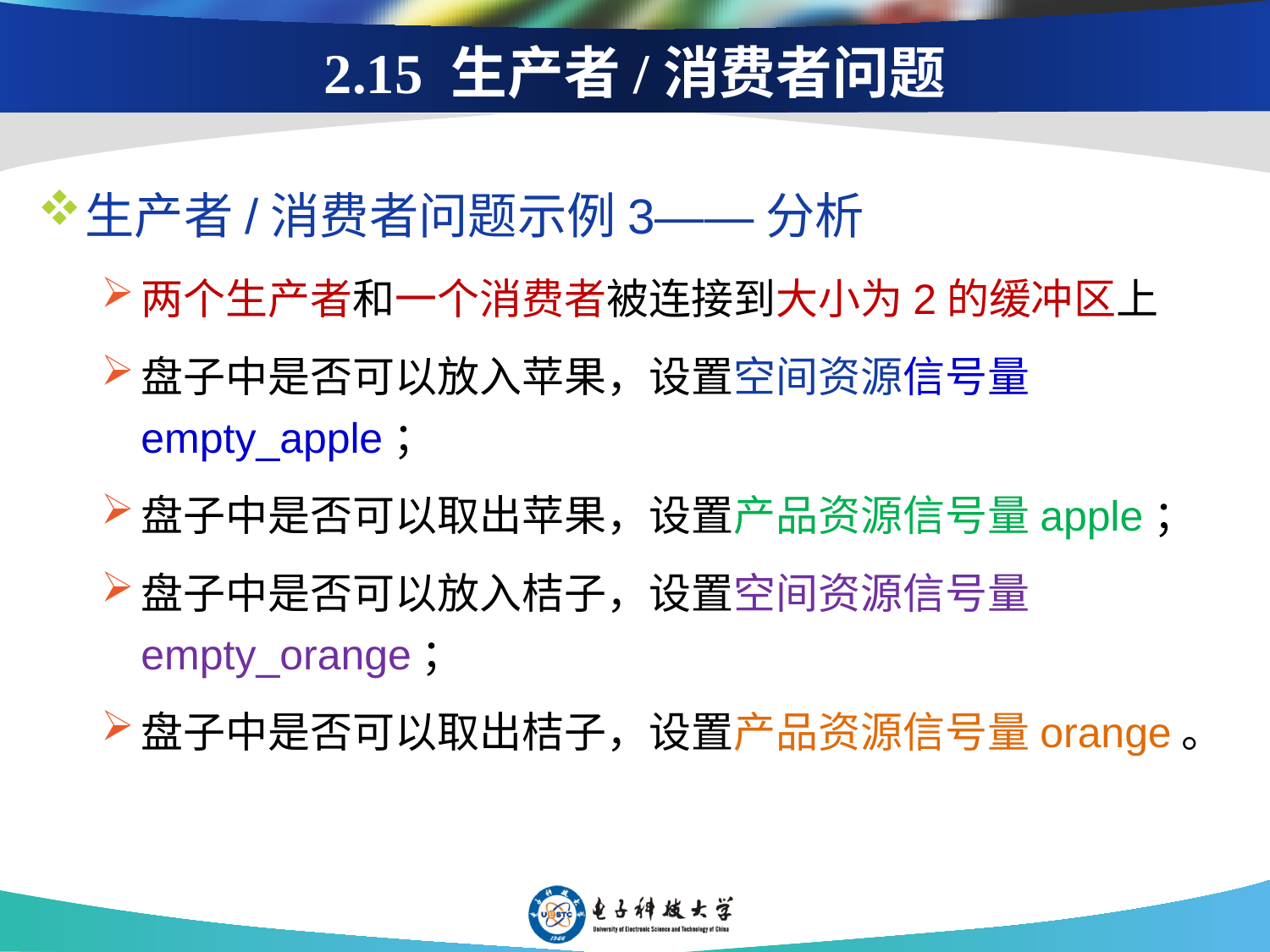

2.15 生产者/消费者问题
生产者/消费者问题示例3——分析
两个生产者和一个消费者被连接到大小为2的缓冲区上
盘子中是否可以放入苹果，设置空间资源信号量empty_apple；
盘子中是否可以取出苹果，设置产品资源信号量apple；
盘子中是否可以放入桔子，设置空间资源信号量empty_orange；
盘子中是否可以取出桔子，设置产品资源信号量orange。